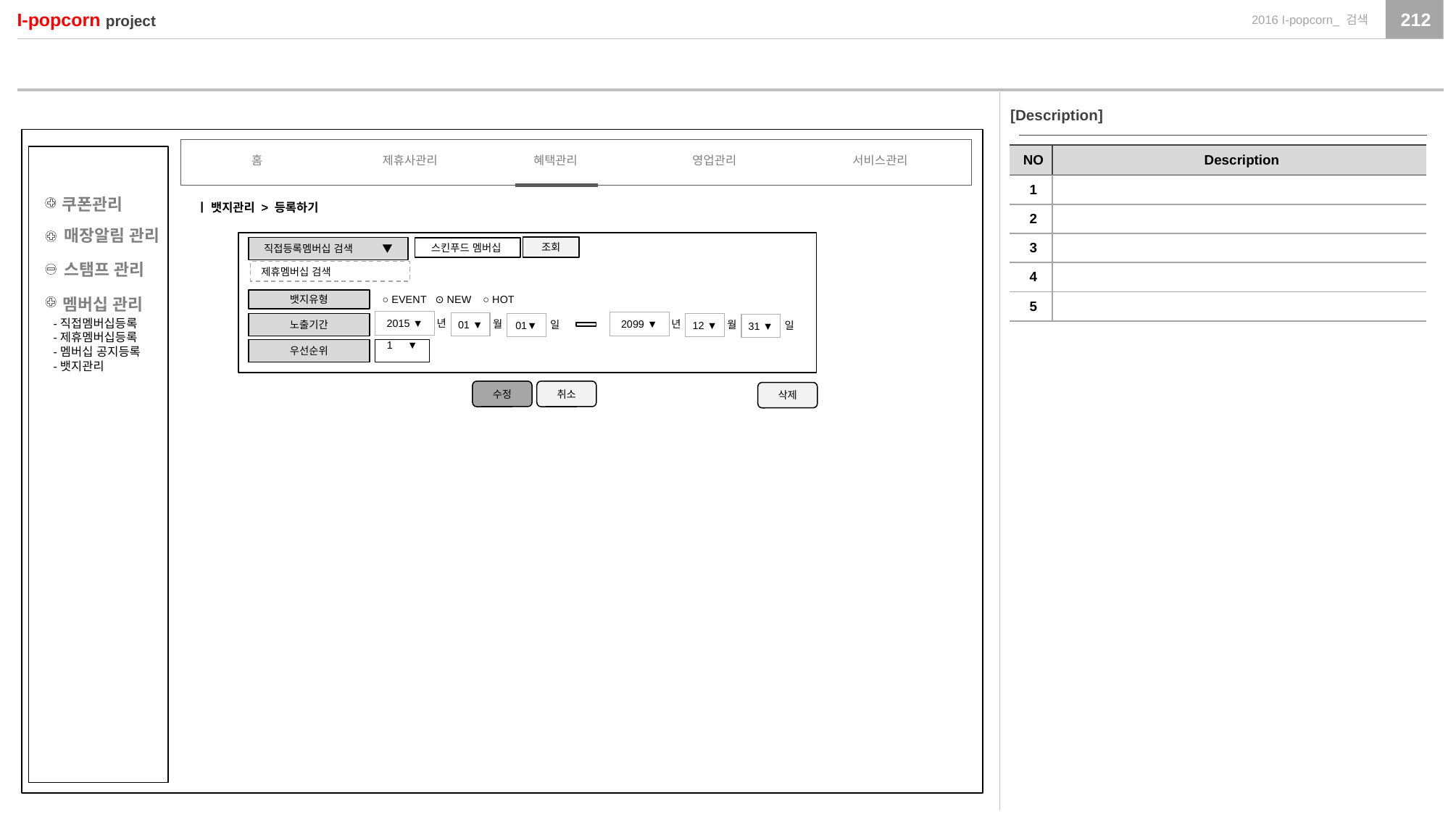

[Description]

| NO | Description |
| --- | --- |
| 1 |  |
| 2 |  |
| 3 |  |
| 4 |  |
| 5 |  |

홈
제휴사관리
혜택관리
영업관리
서비스관리
쿠폰관리
ㅣ 뱃지관리 > 등록하기

매장알림 관리

직접등록멤버십 검색          ▼
스킨푸드 멤버십
제휴멤버십 검색
○ EVENT   ⊙ NEW    ○ HOT
뱃지유형
2015 ▼
년
01 ▼
월
01▼
일
2099 ▼
년
12 ▼
월
31 ▼
일
노출기간

우선순위
1     ▼
조회
스탬프 관리

멤버십 관리

-직접멤버십등록
-제휴멤버십등록
-멤버십 공지등록
-뱃지관리
수정
취소
삭제